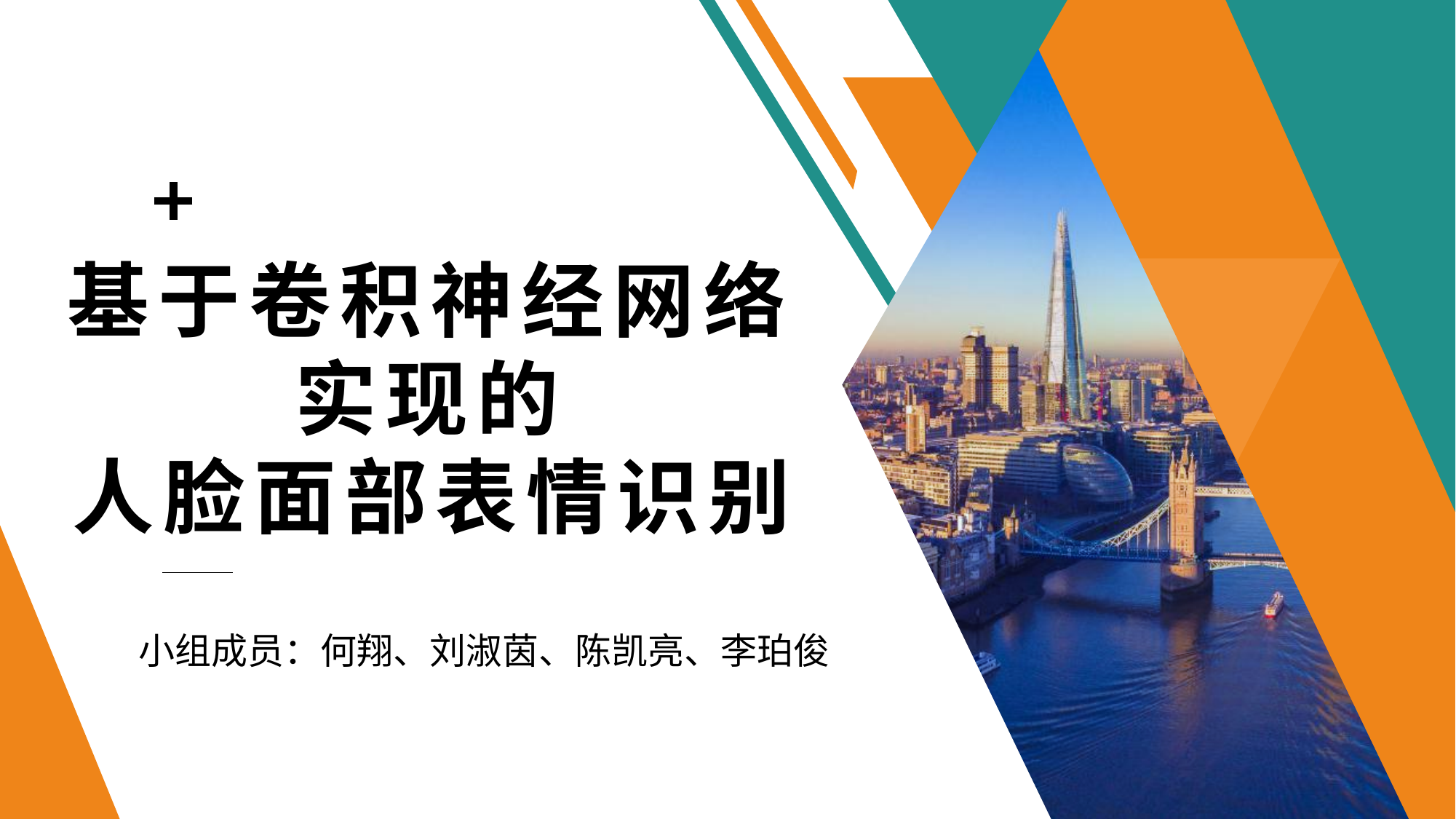

# 基于卷积神经网络 实现的 人脸面部表情识别
小组成员：何翔、刘淑茵、陈凯亮、李珀俊